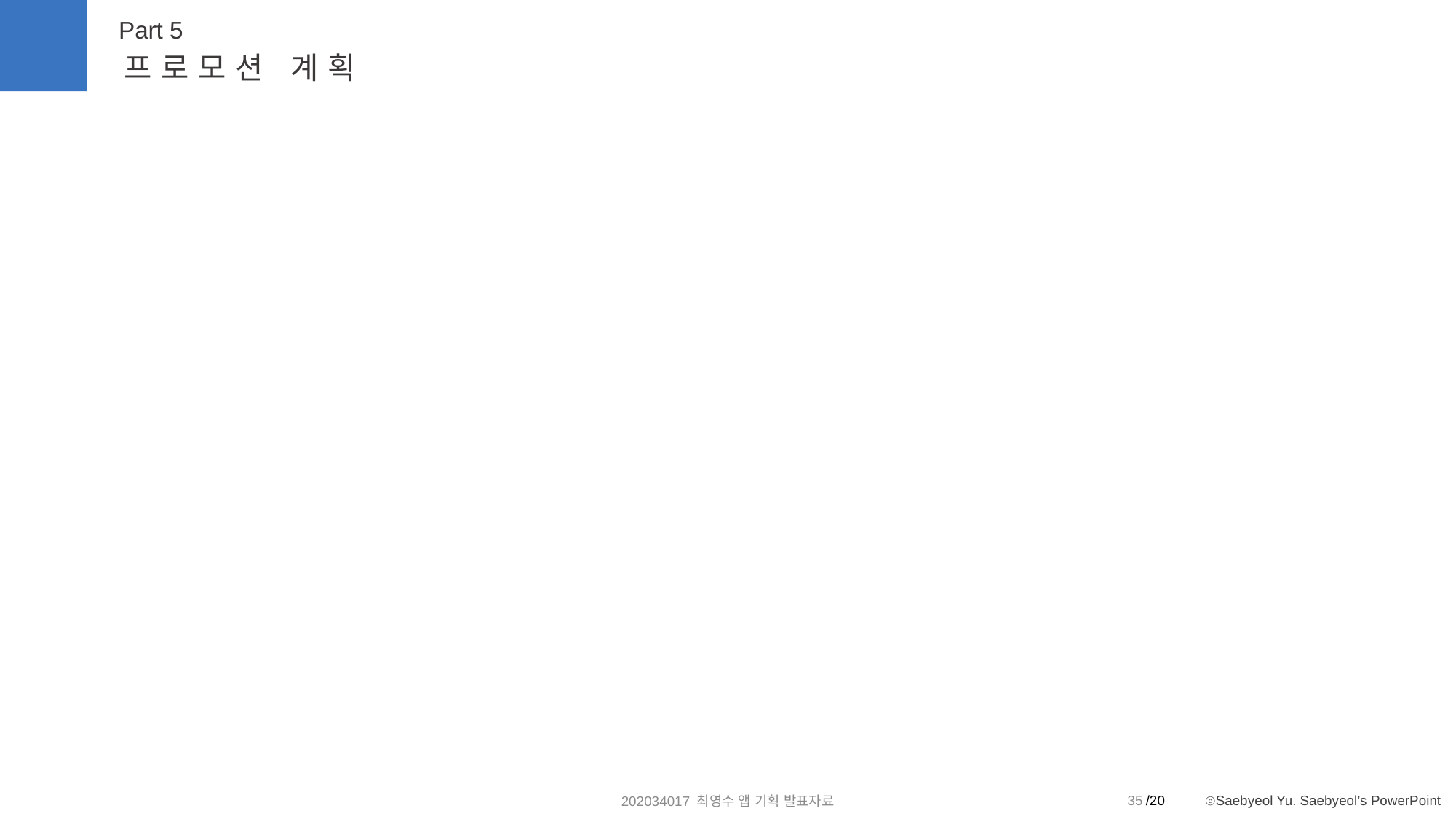

Part 5
프로모션 계획
35
202034017 최영수 앱 기획 발표자료